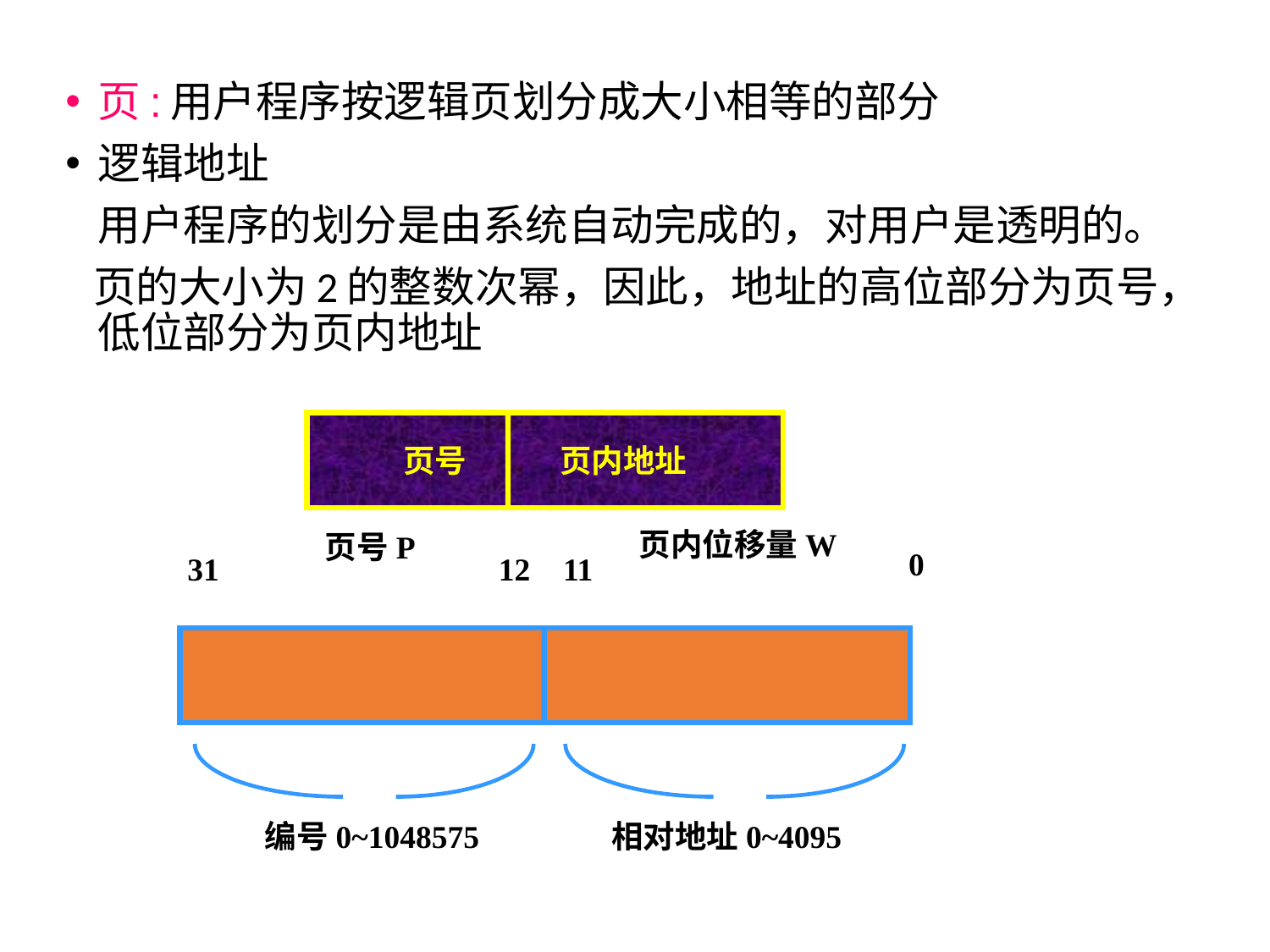

页:用户程序按逻辑页划分成大小相等的部分
逻辑地址
   	用户程序的划分是由系统自动完成的，对用户是透明的。
  页的大小为2的整数次幂，因此，地址的高位部分为页号，低位部分为页内地址
页号             页内地址

页内位移量W
页号P
0
31
12
11

编号0~1048575
相对地址0~4095